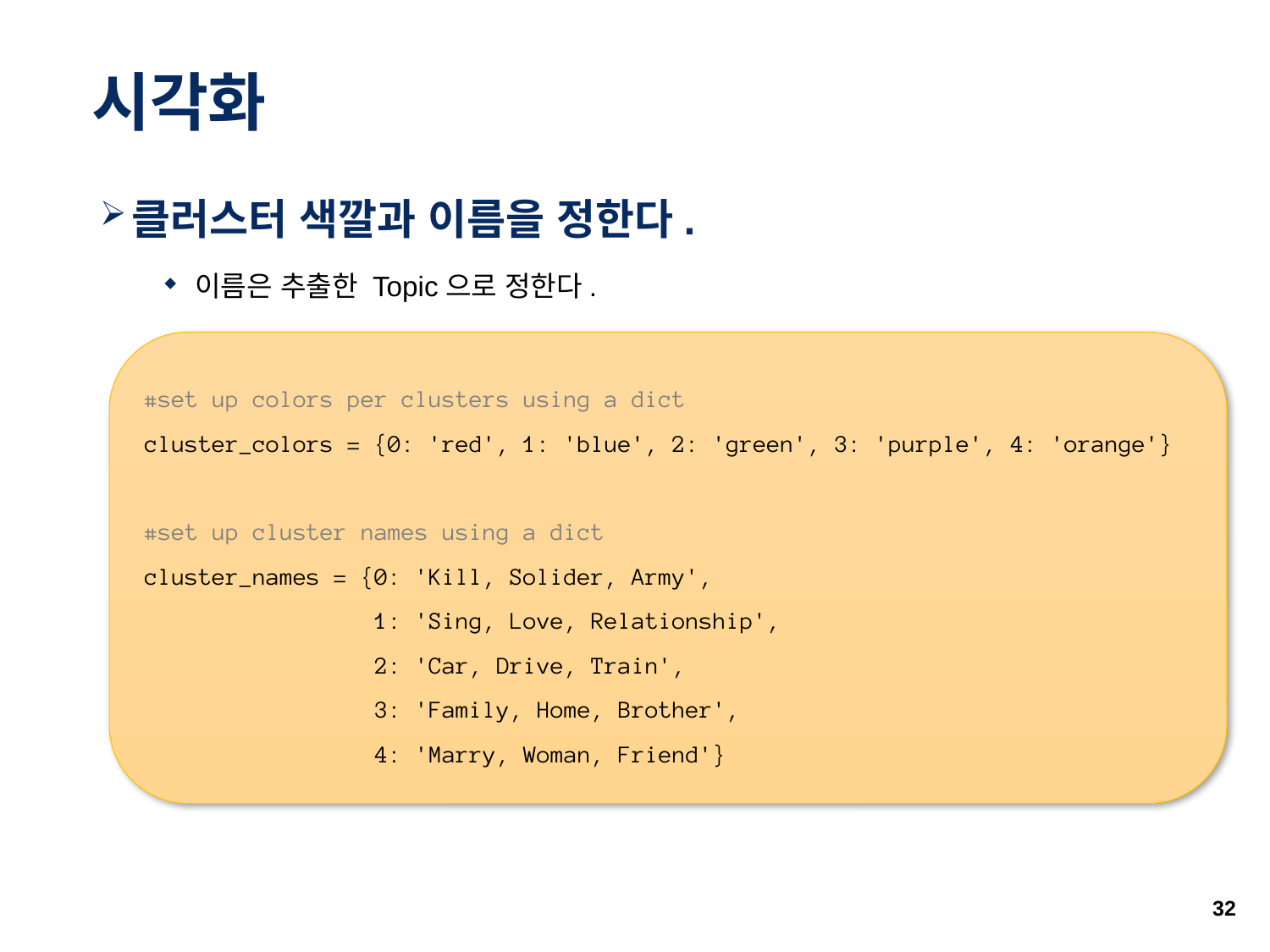

# 시각화
클러스터 색깔과 이름을 정한다.
이름은 추출한 Topic으로 정한다.

#set up colors per clusters using a dict
cluster_colors = {0: 'red', 1: 'blue', 2: 'green', 3: 'purple', 4: 'orange'}

#set up cluster names using a dict
cluster_names = {0: 'Kill, Solider, Army',
                 1: 'Sing, Love, Relationship',
                 2: 'Car, Drive, Train',
                 3: 'Family, Home, Brother',
                 4: 'Marry, Woman, Friend'}
32